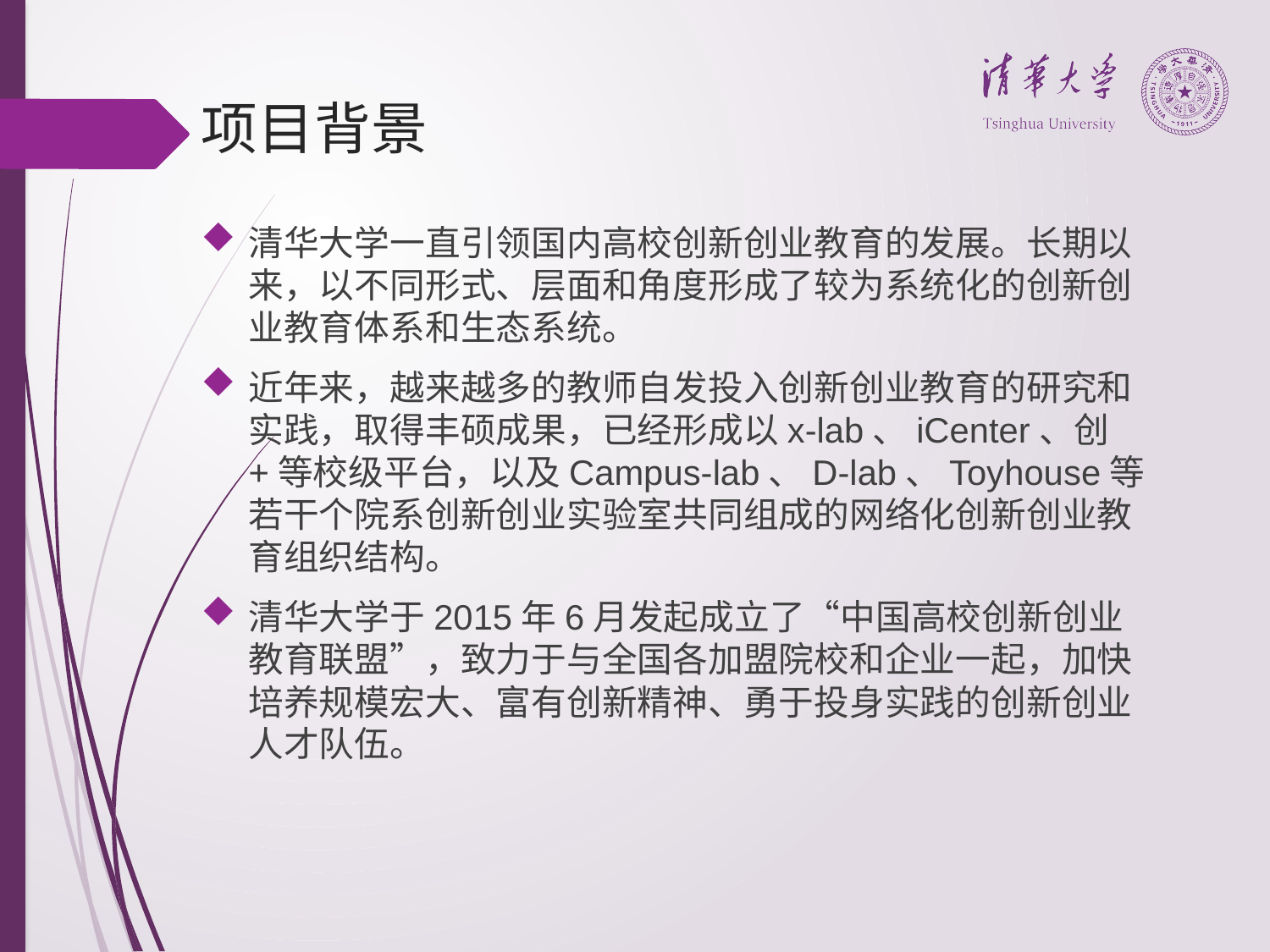

# 项目背景
清华大学一直引领国内高校创新创业教育的发展。长期以来，以不同形式、层面和角度形成了较为系统化的创新创业教育体系和生态系统。
近年来，越来越多的教师自发投入创新创业教育的研究和实践，取得丰硕成果，已经形成以x-lab、iCenter、创+等校级平台，以及Campus-lab、D-lab、Toyhouse等若干个院系创新创业实验室共同组成的网络化创新创业教育组织结构。
清华大学于2015年6月发起成立了“中国高校创新创业教育联盟”，致力于与全国各加盟院校和企业一起，加快培养规模宏大、富有创新精神、勇于投身实践的创新创业人才队伍。